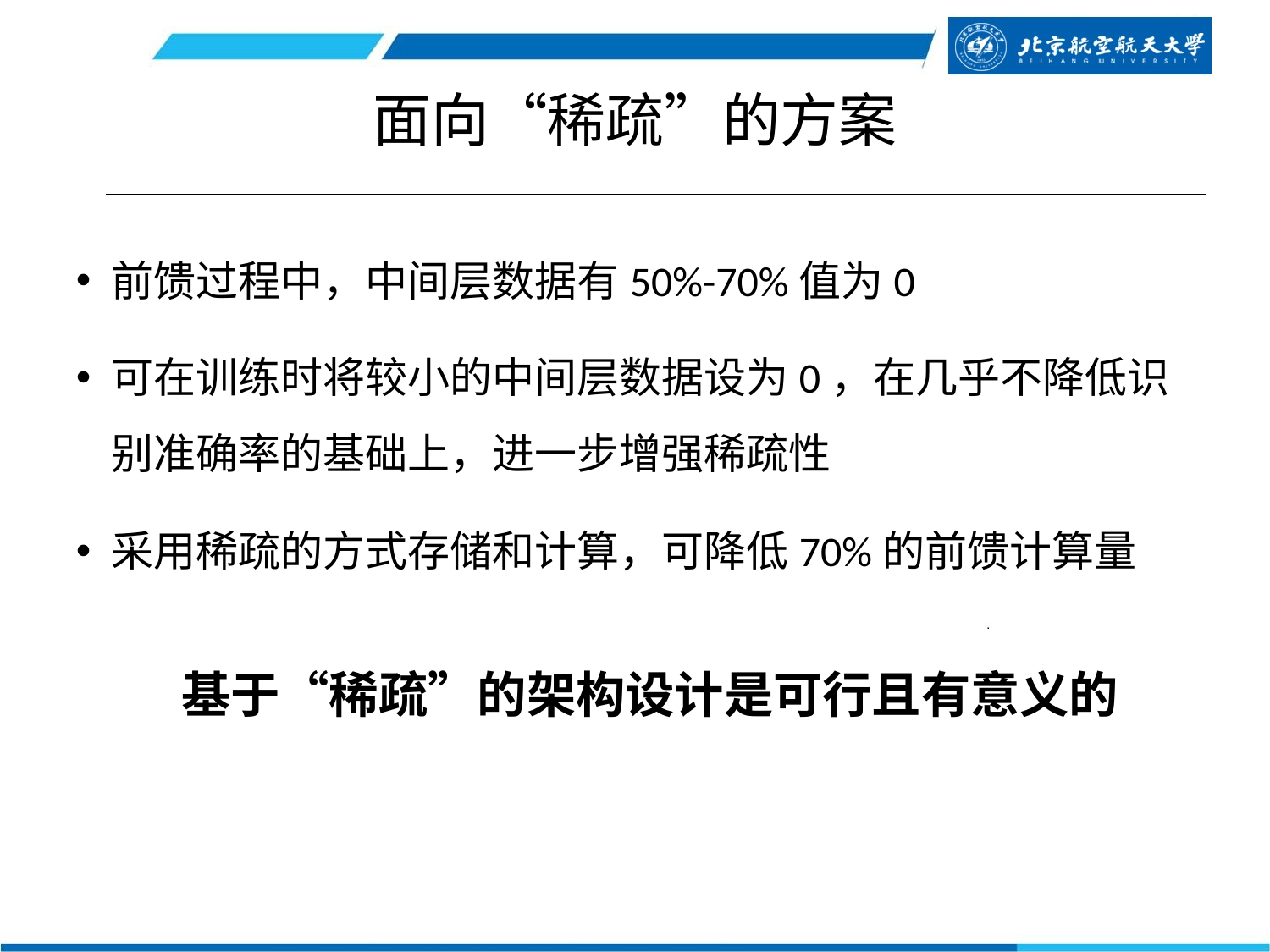

# 面向“稀疏”的方案
前馈过程中，中间层数据有50%-70%值为0
可在训练时将较小的中间层数据设为0，在几乎不降低识别准确率的基础上，进一步增强稀疏性
采用稀疏的方式存储和计算，可降低70%的前馈计算量

基于“稀疏”的架构设计是可行且有意义的